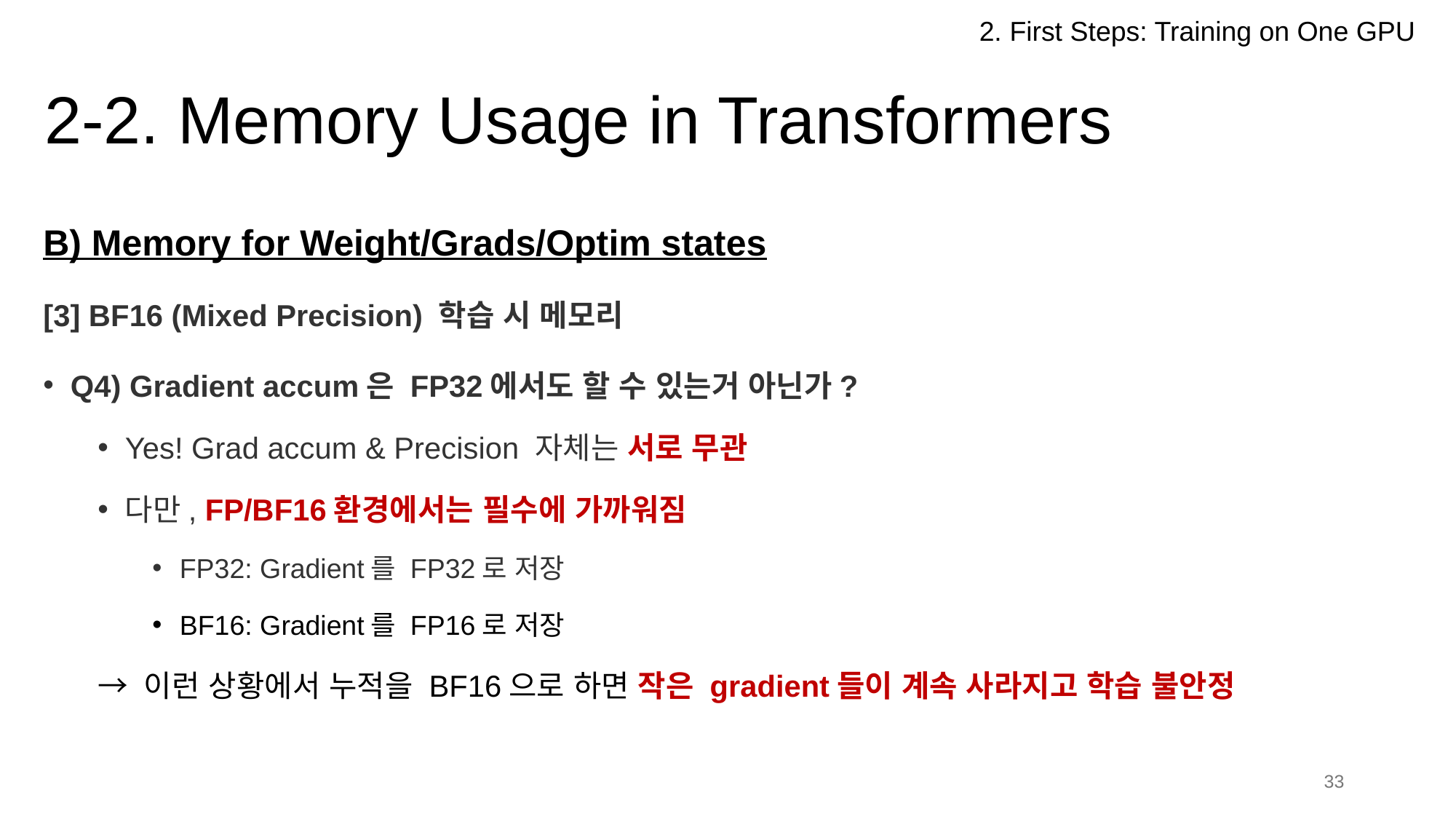

2. First Steps: Training on One GPU
# 2-2. Memory Usage in Transformers
B) Memory for Weight/Grads/Optim states
[3] BF16 (Mixed Precision) 학습 시 메모리
Q4) Gradient accum은 FP32에서도 할 수 있는거 아닌가?
Yes! Grad accum & Precision 자체는 서로 무관
다만, FP/BF16환경에서는 필수에 가까워짐
FP32: Gradient를 FP32로 저장
BF16: Gradient를 FP16로 저장
→ 이런 상황에서 누적을 BF16으로 하면 작은 gradient들이 계속 사라지고 학습 불안정
33